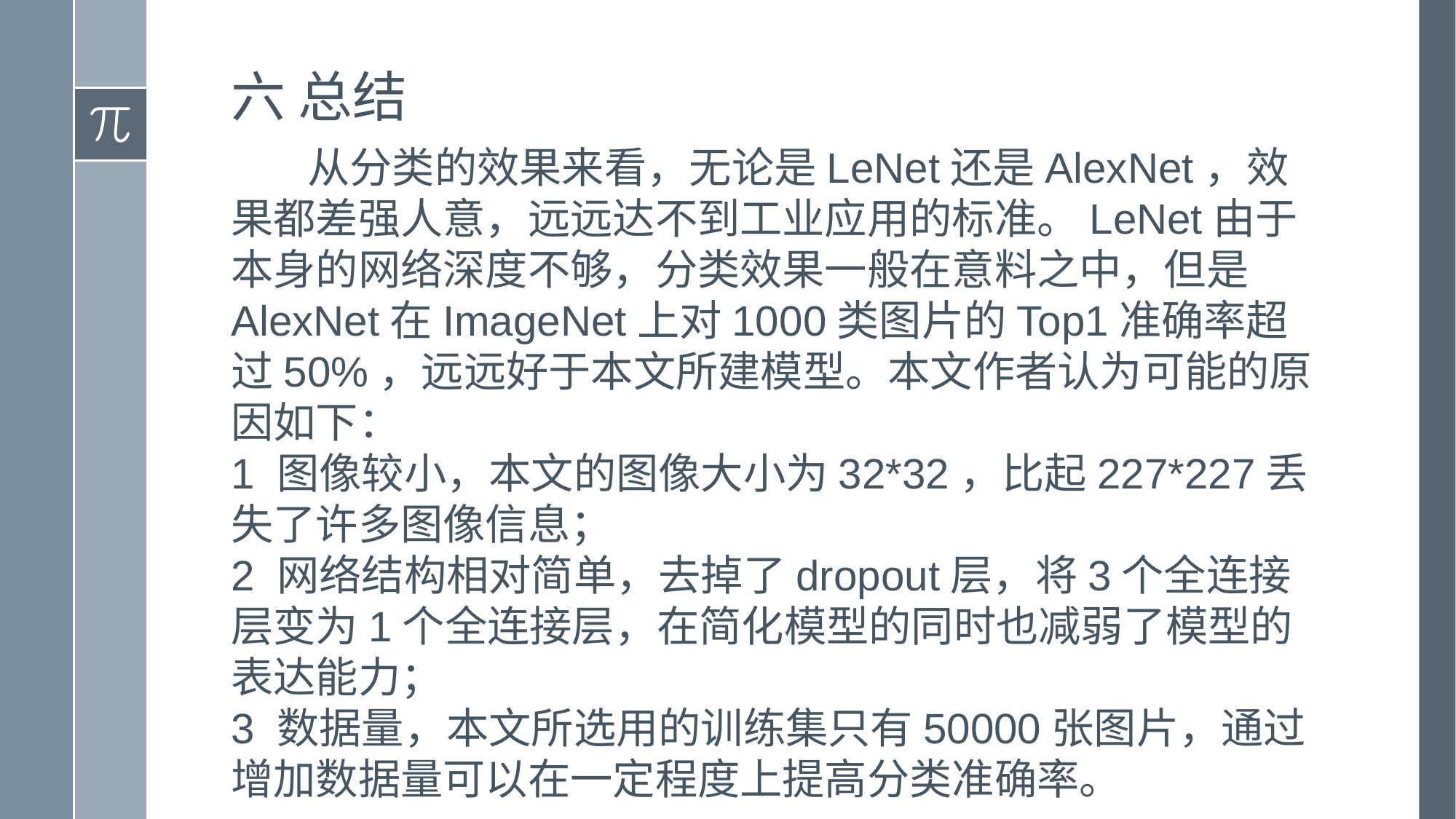

六 总结
       从分类的效果来看，无论是LeNet还是AlexNet，效果都差强人意，远远达不到工业应用的标准。LeNet由于本身的网络深度不够，分类效果一般在意料之中，但是AlexNet在ImageNet上对1000类图片的Top1准确率超过50%，远远好于本文所建模型。本文作者认为可能的原因如下：
1 图像较小，本文的图像大小为32*32，比起227*227丢失了许多图像信息；
2 网络结构相对简单，去掉了dropout层，将3个全连接层变为1个全连接层，在简化模型的同时也减弱了模型的表达能力；
3 数据量，本文所选用的训练集只有50000张图片，通过增加数据量可以在一定程度上提高分类准确率。